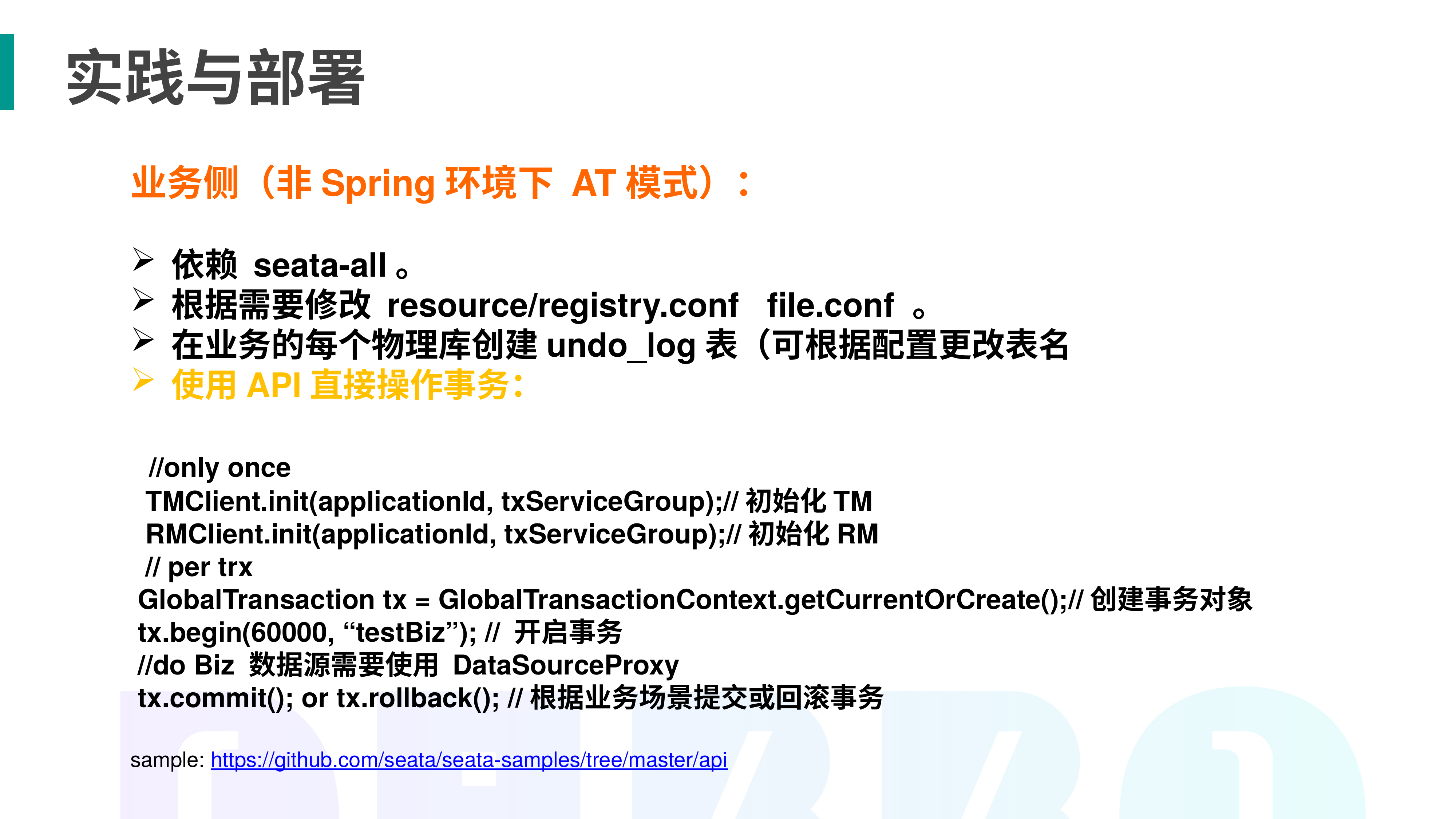

实践与部署
业务侧（非Spring环境下 AT模式）：

依赖 seata-all。
根据需要修改 resource/registry.conf   file.conf 。
在业务的每个物理库创建undo_log表（可根据配置更改表名）。
使用API直接操作事务：

  //only once
  TMClient.init(applicationId, txServiceGroup);//初始化TM
  RMClient.init(applicationId, txServiceGroup);//初始化RM
  // per trx
 GlobalTransaction tx = GlobalTransactionContext.getCurrentOrCreate();//创建事务对象
 tx.begin(60000, “testBiz”); // 开启事务
 //do Biz 数据源需要使用 DataSourceProxy
 tx.commit(); or tx.rollback(); //根据业务场景提交或回滚事务

sample: https://github.com/seata/seata-samples/tree/master/api